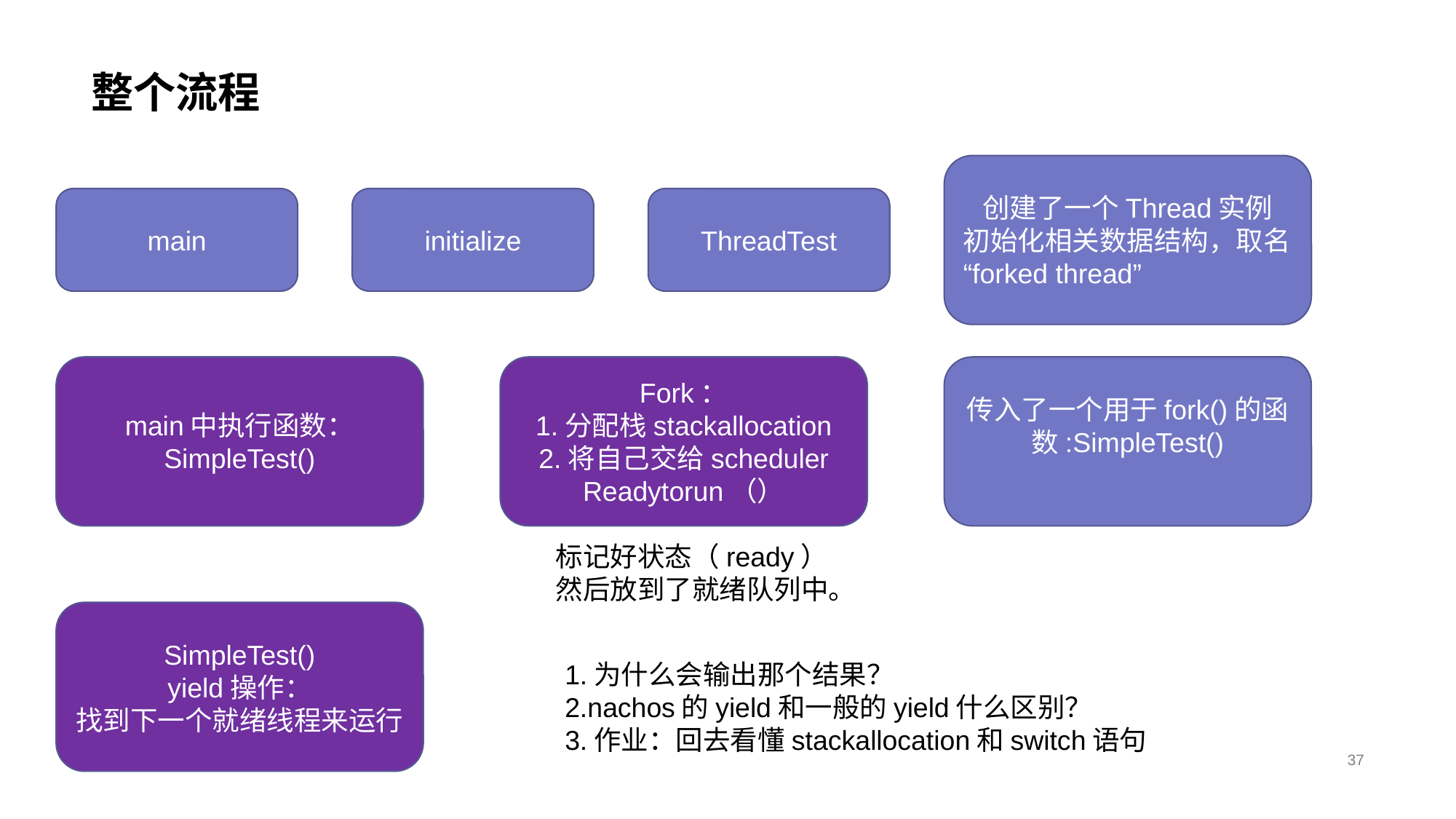

# 整个流程
创建了一个Thread实例
初始化相关数据结构，取名
“forked thread”
main
initialize
ThreadTest
main中执行函数：
SimpleTest()
Fork：
1.分配栈stackallocation
2.将自己交给scheduler
Readytorun（）
传入了一个用于fork()的函数:SimpleTest()

标记好状态（ready）
然后放到了就绪队列中。

SimpleTest()
yield操作：
找到下一个就绪线程来运行
1.为什么会输出那个结果？
2.nachos的yield和一般的yield什么区别？
3.作业：回去看懂stackallocation和switch语句
37